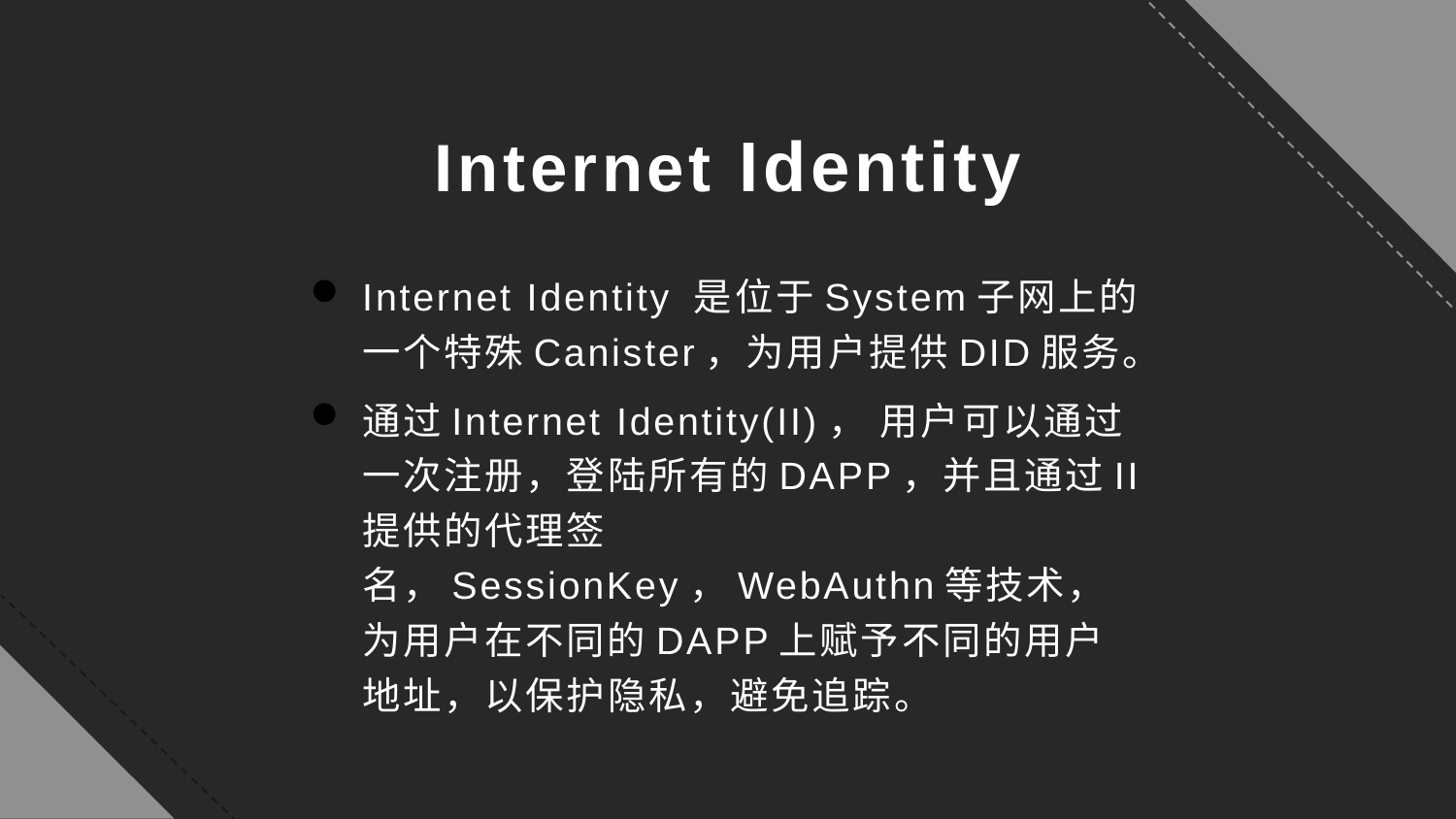

Internet Identity
Internet Identity 是位于System子网上的一个特殊Canister，为用户提供DID服务。
通过Internet Identity(II)， 用户可以通过一次注册，登陆所有的DAPP，并且通过II提供的代理签名，SessionKey，WebAuthn等技术，为用户在不同的DAPP上赋予不同的用户地址，以保护隐私，避免追踪。